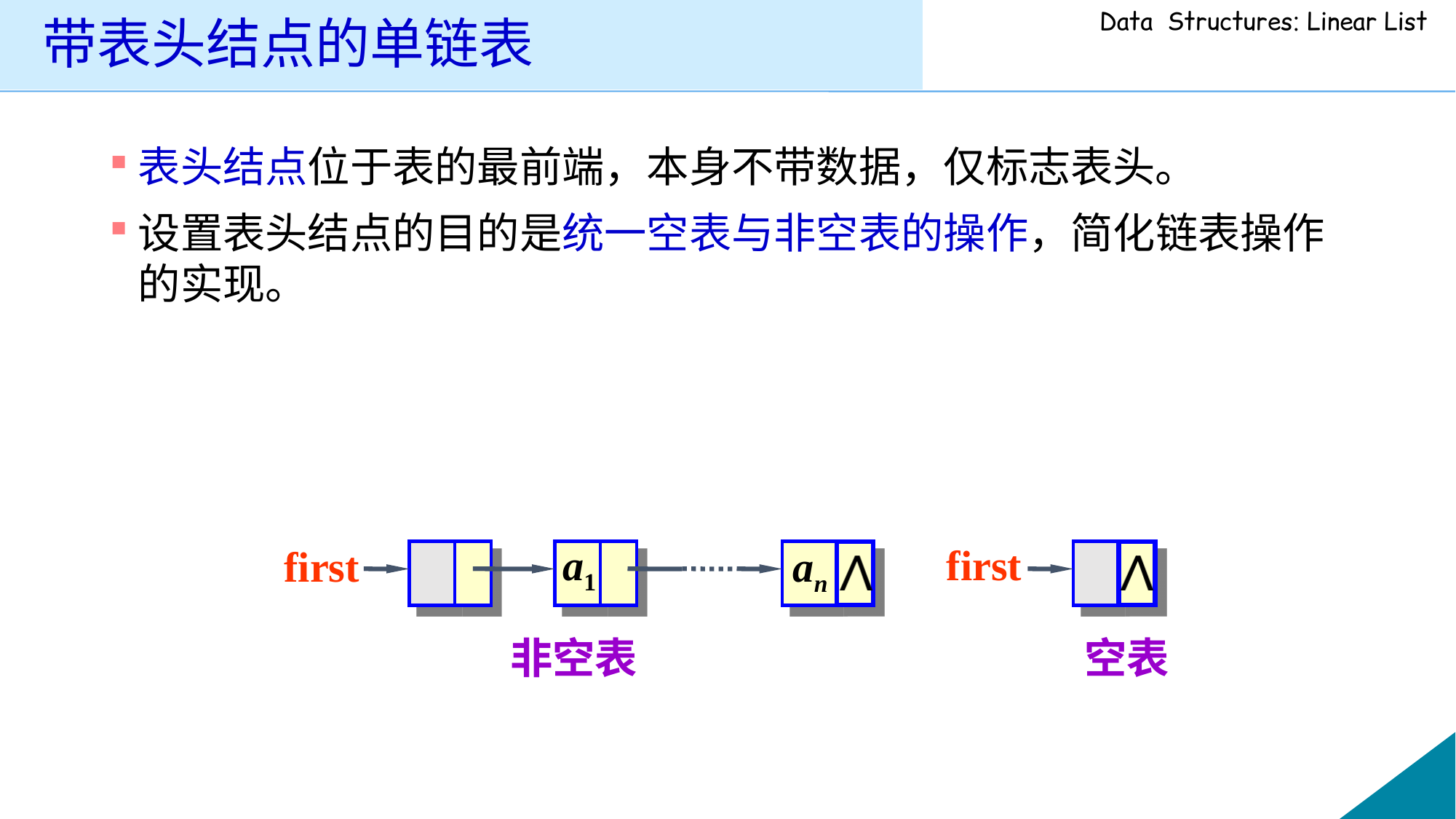

# 带表头结点的单链表
表头结点位于表的最前端，本身不带数据，仅标志表头。
设置表头结点的目的是统一空表与非空表的操作，简化链表操作的实现。

a1
first
an
first

非空表	                                     空表